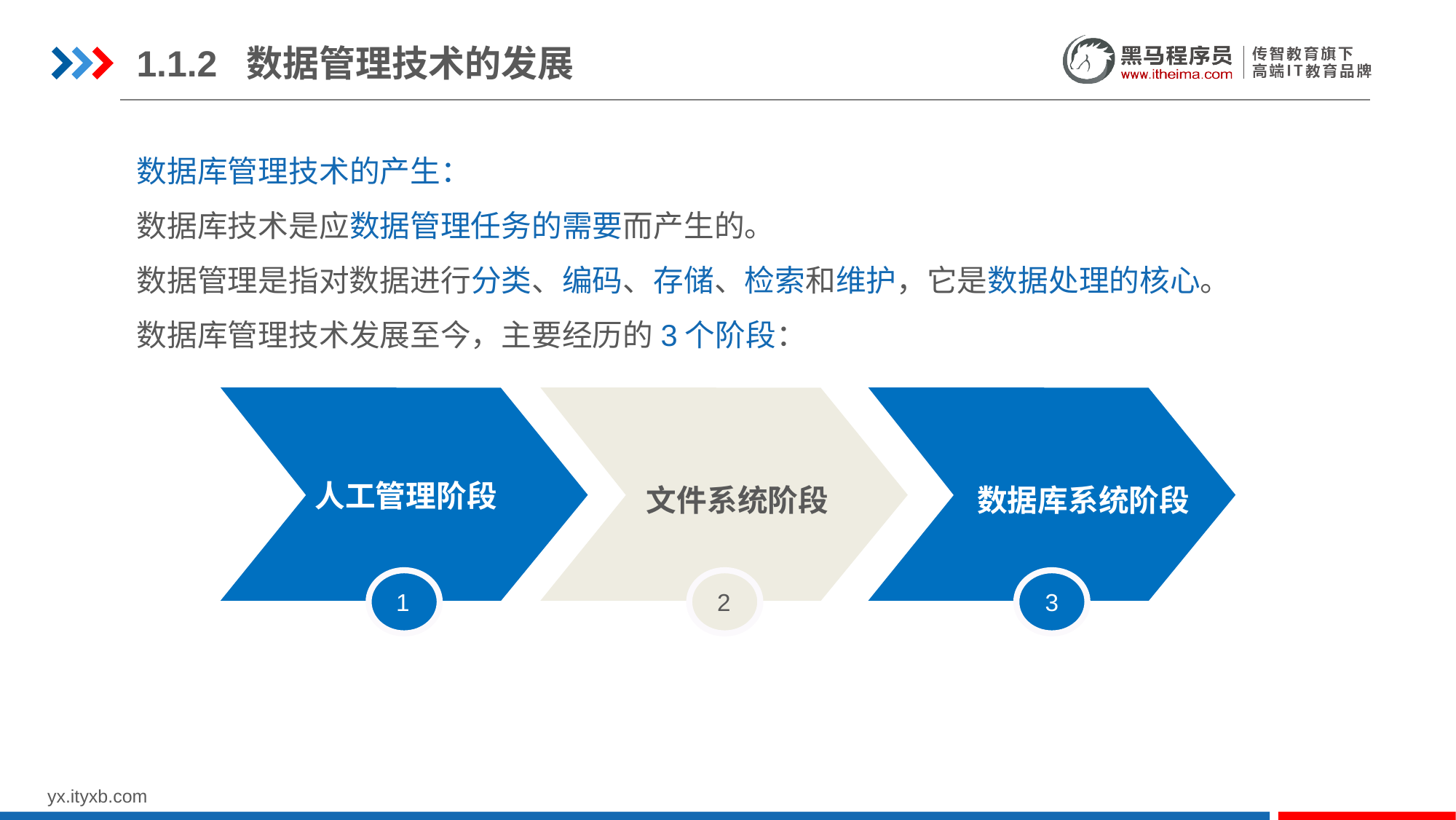

1.1.2  数据管理技术的发展
数据库管理技术的产生：
数据库技术是应数据管理任务的需要而产生的。
数据管理是指对数据进行分类、编码、存储、检索和维护，它是数据处理的核心。
数据库管理技术发展至今，主要经历的3个阶段：

人工管理阶段

文件系统阶段

数据库系统阶段

1

2

3